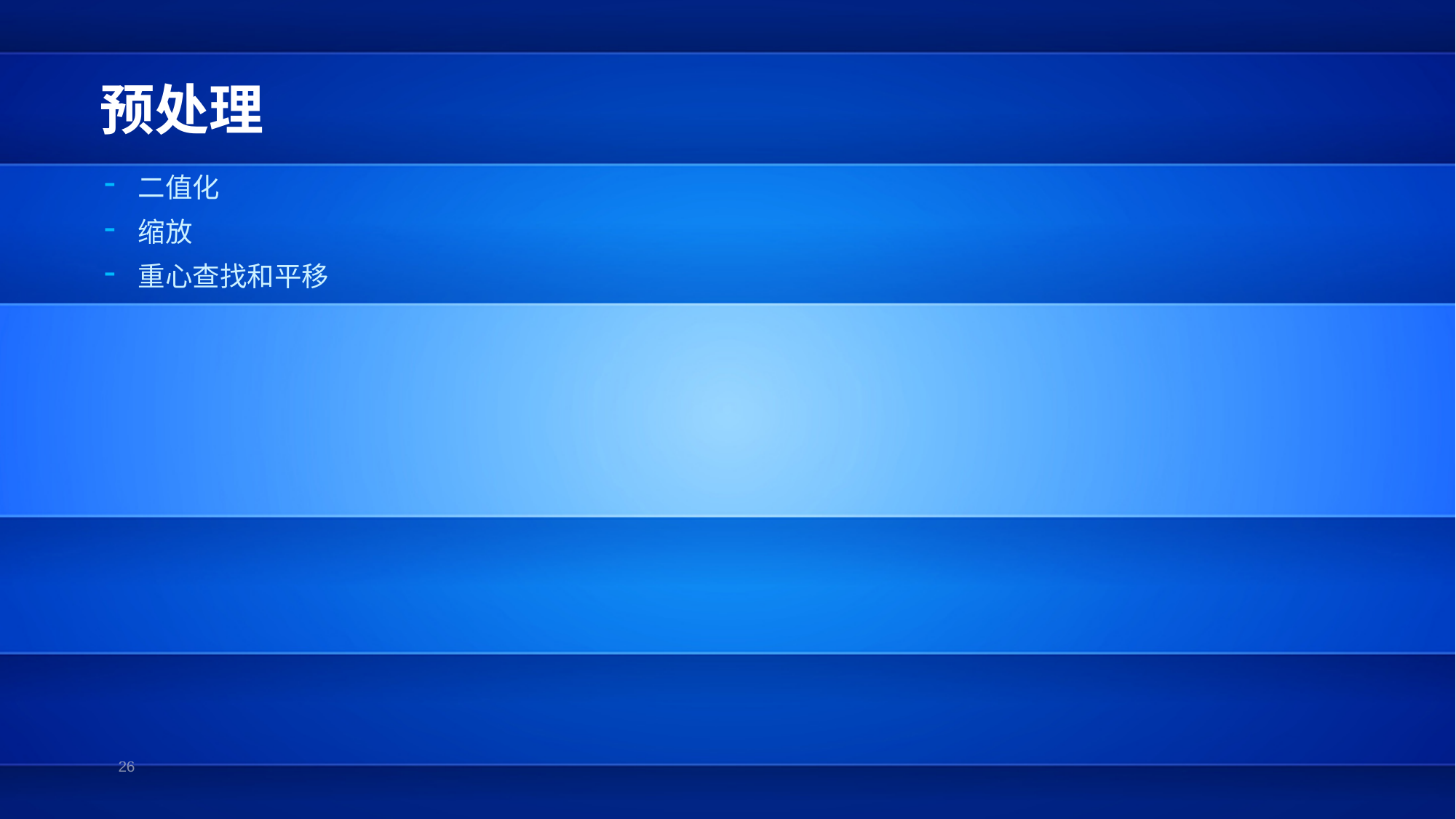

预处理
二值化
缩放
重心查找和平移
2019/7/11
26
添加页脚
26